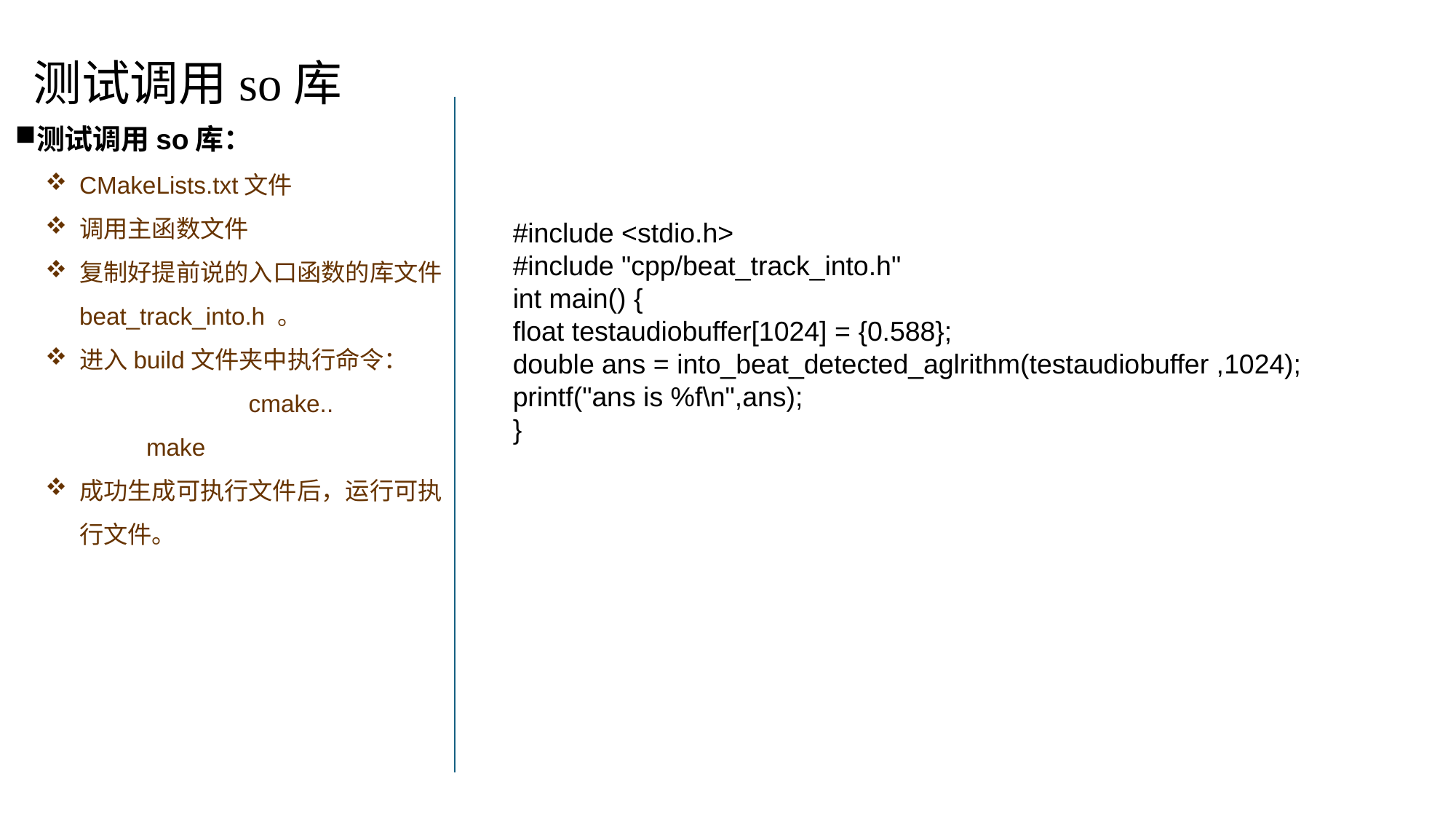

测试调用so库
测试调用so库：
CMakeLists.txt文件
调用主函数文件
复制好提前说的入口函数的库文件beat_track_into.h 。
进入build文件夹中执行命令：
	              cmake..
               make
成功生成可执行文件后，运行可执行文件。
#include <stdio.h>
#include "cpp/beat_track_into.h"
int main() {
float testaudiobuffer[1024] = {0.588};
double ans = into_beat_detected_aglrithm(testaudiobuffer ,1024);
printf("ans is %f\n",ans);
}